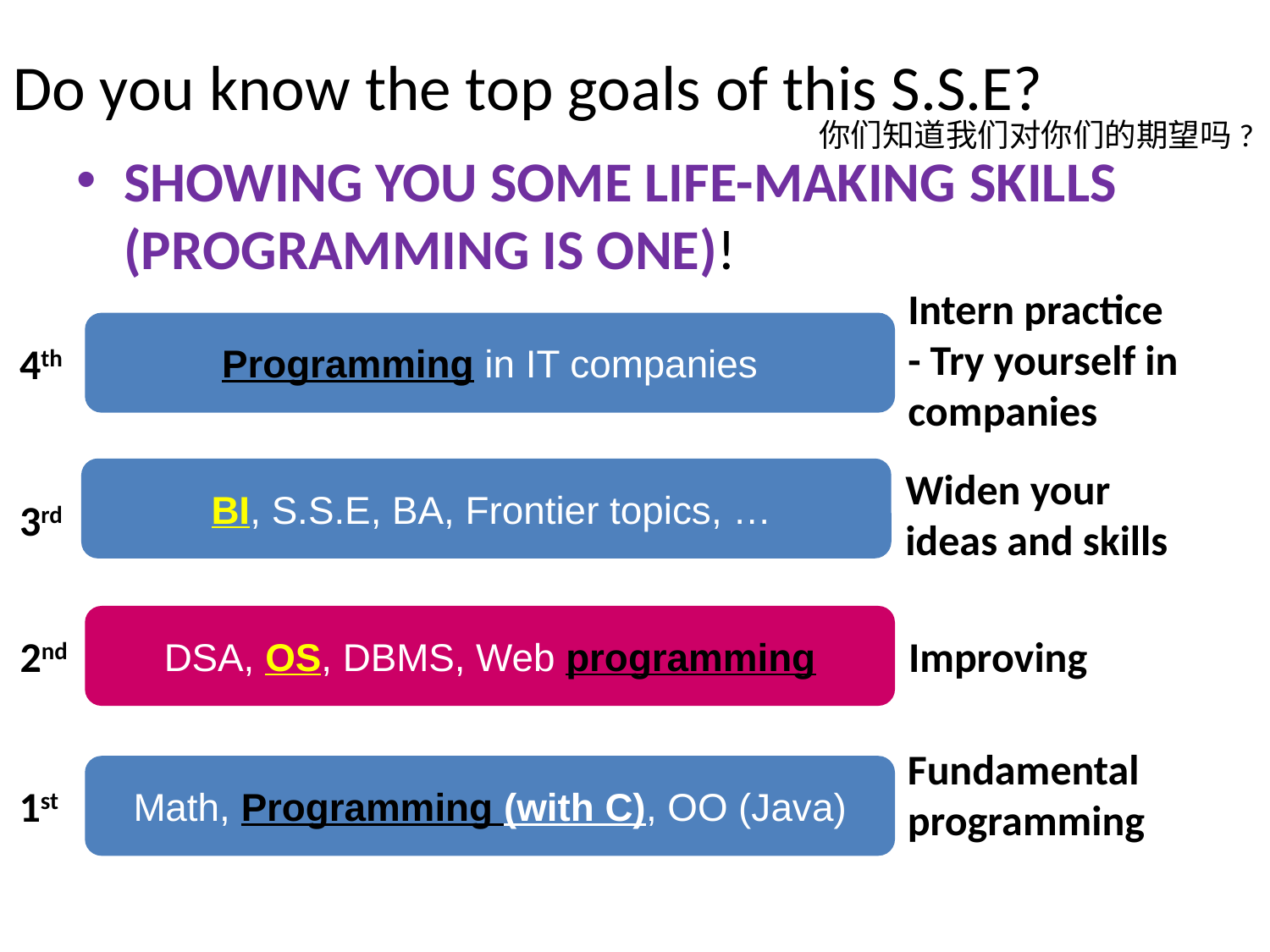

# Do you know the top goals of this S.S.E?
你们知道我们对你们的期望吗?
Showing you some life-making skills (Programming is one)!
Intern practice
- Try yourself in
companies
Programming in IT companies
4th
Widen your
ideas and skills
 BI, S.S.E, BA, Frontier topics, …
3rd
DSA, OS, DBMS, Web programming
Improving
2nd
Fundamental
programming
Math, Programming (with C), OO (Java)
1st